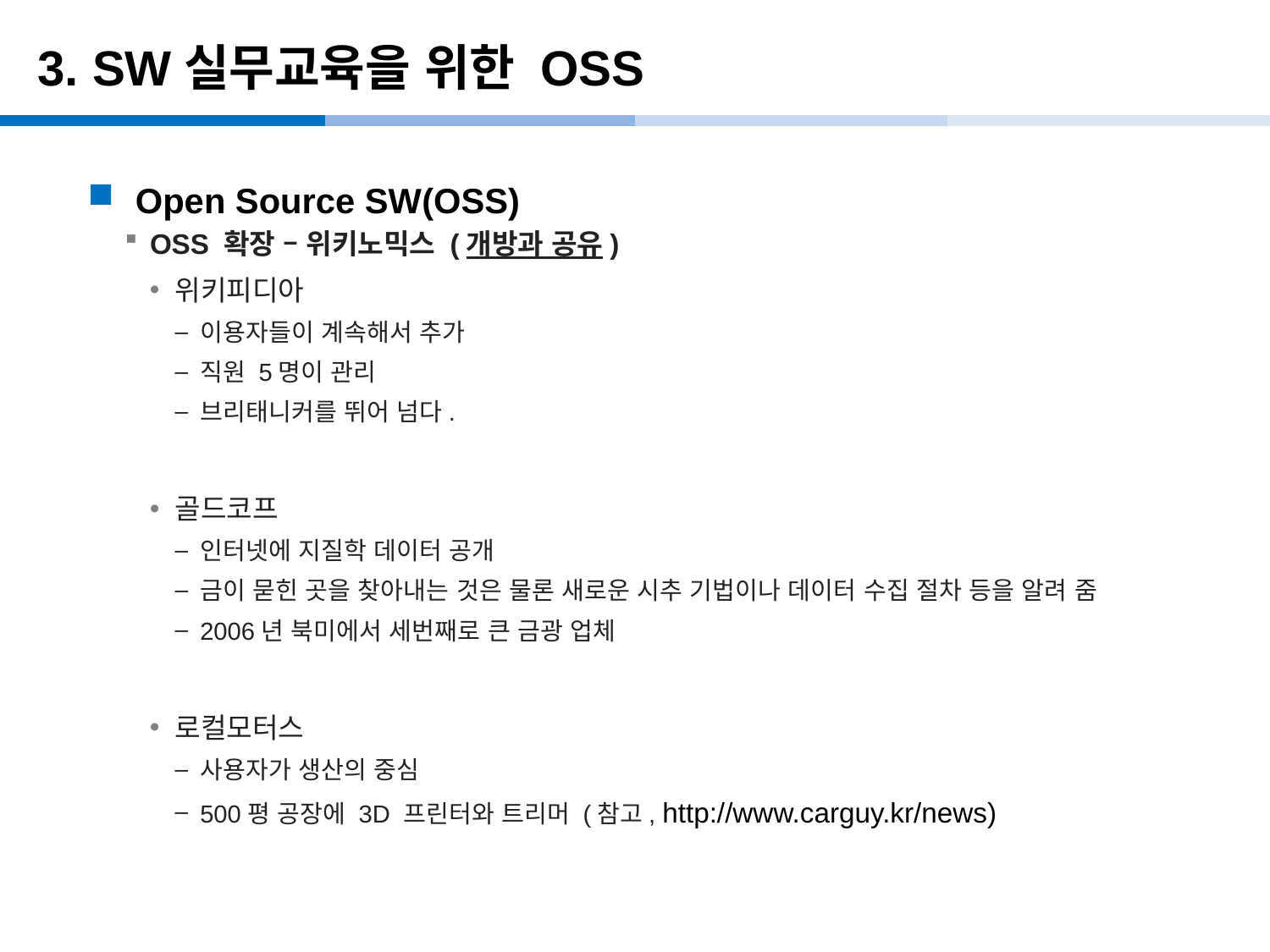

# 3. SW실무교육을 위한 OSS
Open Source SW(OSS)
OSS 확장 – 위키노믹스 (개방과 공유)
위키피디아
이용자들이 계속해서 추가
직원 5명이 관리
브리태니커를 뛰어 넘다.

골드코프
인터넷에 지질학 데이터 공개
금이 묻힌 곳을 찾아내는 것은 물론 새로운 시추 기법이나 데이터 수집 절차 등을 알려 줌
2006년 북미에서 세번째로 큰 금광 업체

로컬모터스
사용자가 생산의 중심
500평 공장에 3D 프린터와 트리머 (참고, http://www.carguy.kr/news)